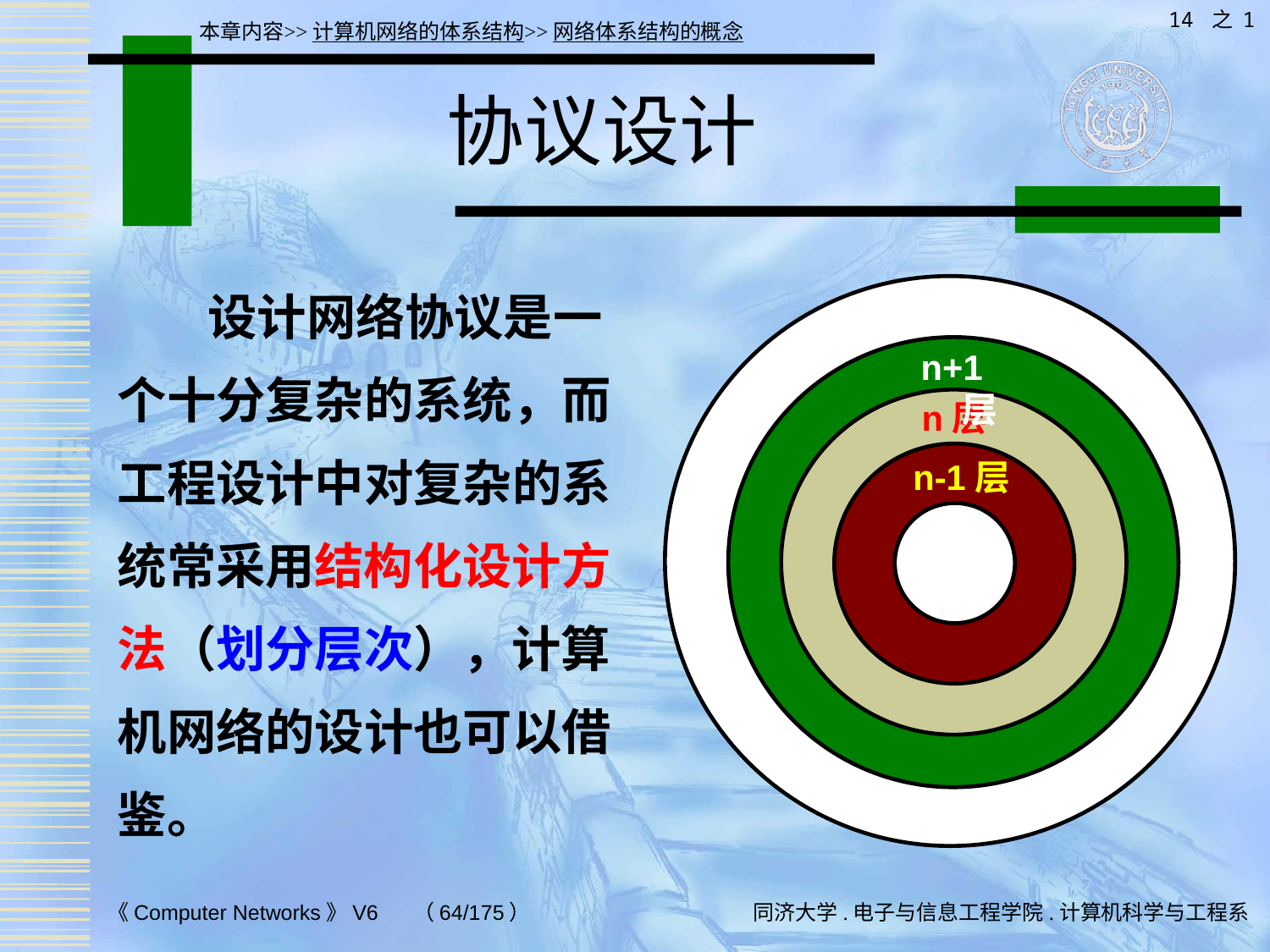

14 之 1
本章内容>>计算机网络的体系结构>>网络体系结构的概念
# 协议设计
       设计网络协议是一个十分复杂的系统，而工程设计中对复杂的系统常采用结构化设计方法（划分层次），计算机网络的设计也可以借鉴。

n+1层

n层

n-1层